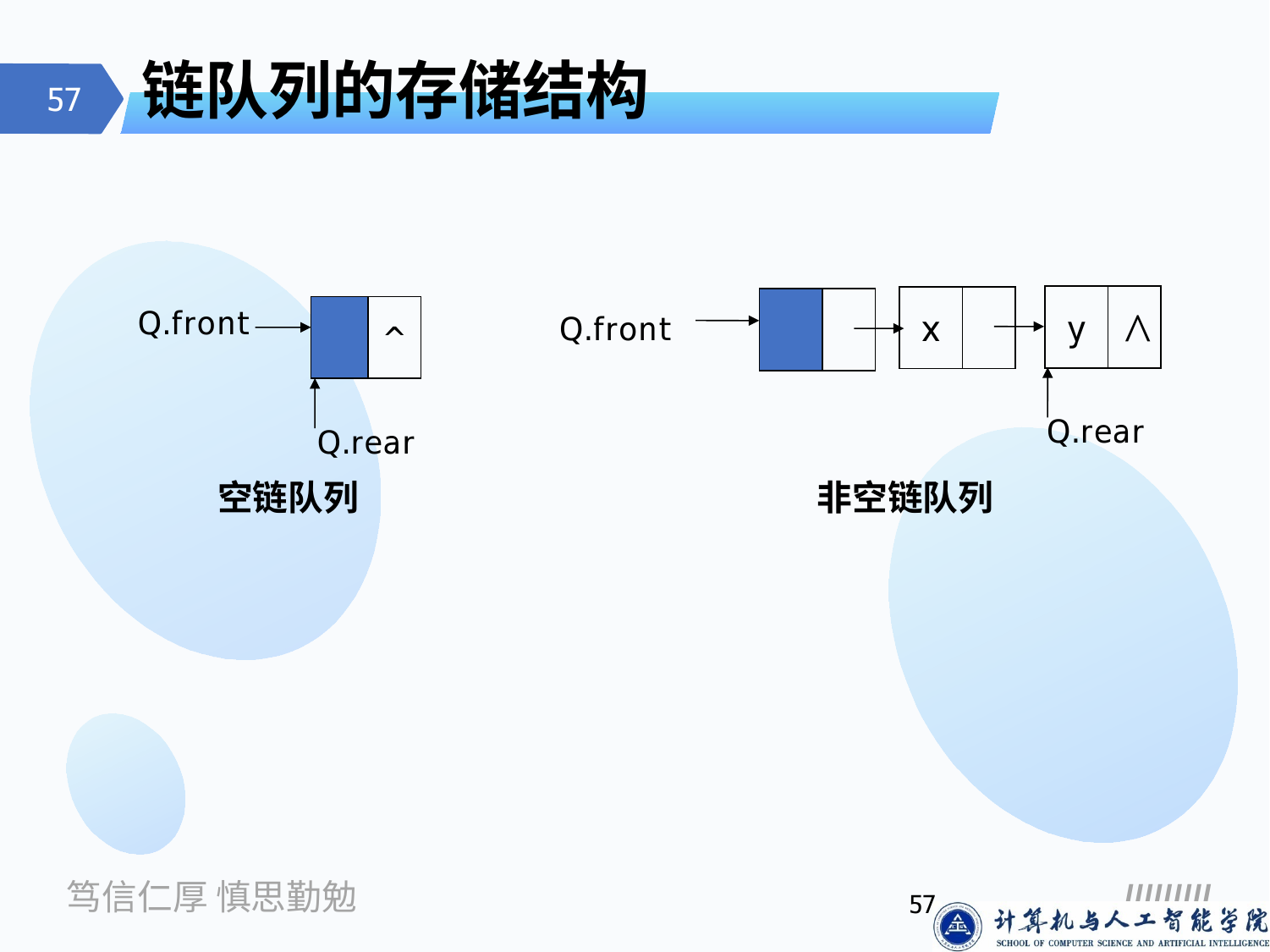

# 链队列的存储结构
链队列示意图

链队列的判空条件：Q.front==Q.rear

y

x

^
Q.front

^
Q.front

Q.rear
Q.rear
空链队列
非空链队列
57